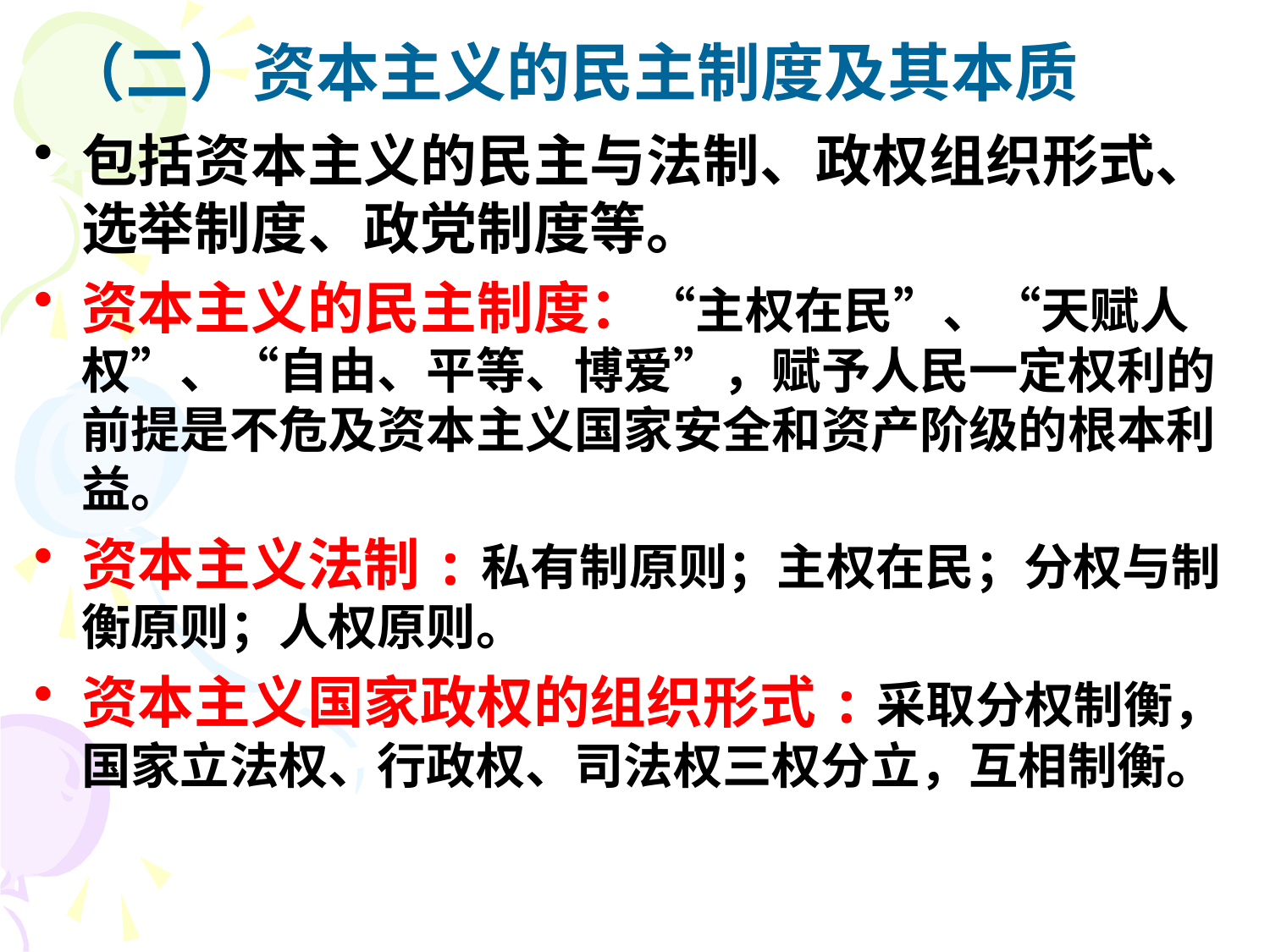

# （二）资本主义的民主制度及其本质
包括资本主义的民主与法制、政权组织形式、选举制度、政党制度等。
资本主义的民主制度：“主权在民”、“天赋人权”、“自由、平等、博爱”，赋予人民一定权利的前提是不危及资本主义国家安全和资产阶级的根本利益。
资本主义法制:私有制原则；主权在民；分权与制衡原则；人权原则。
资本主义国家政权的组织形式:采取分权制衡，国家立法权、行政权、司法权三权分立，互相制衡。